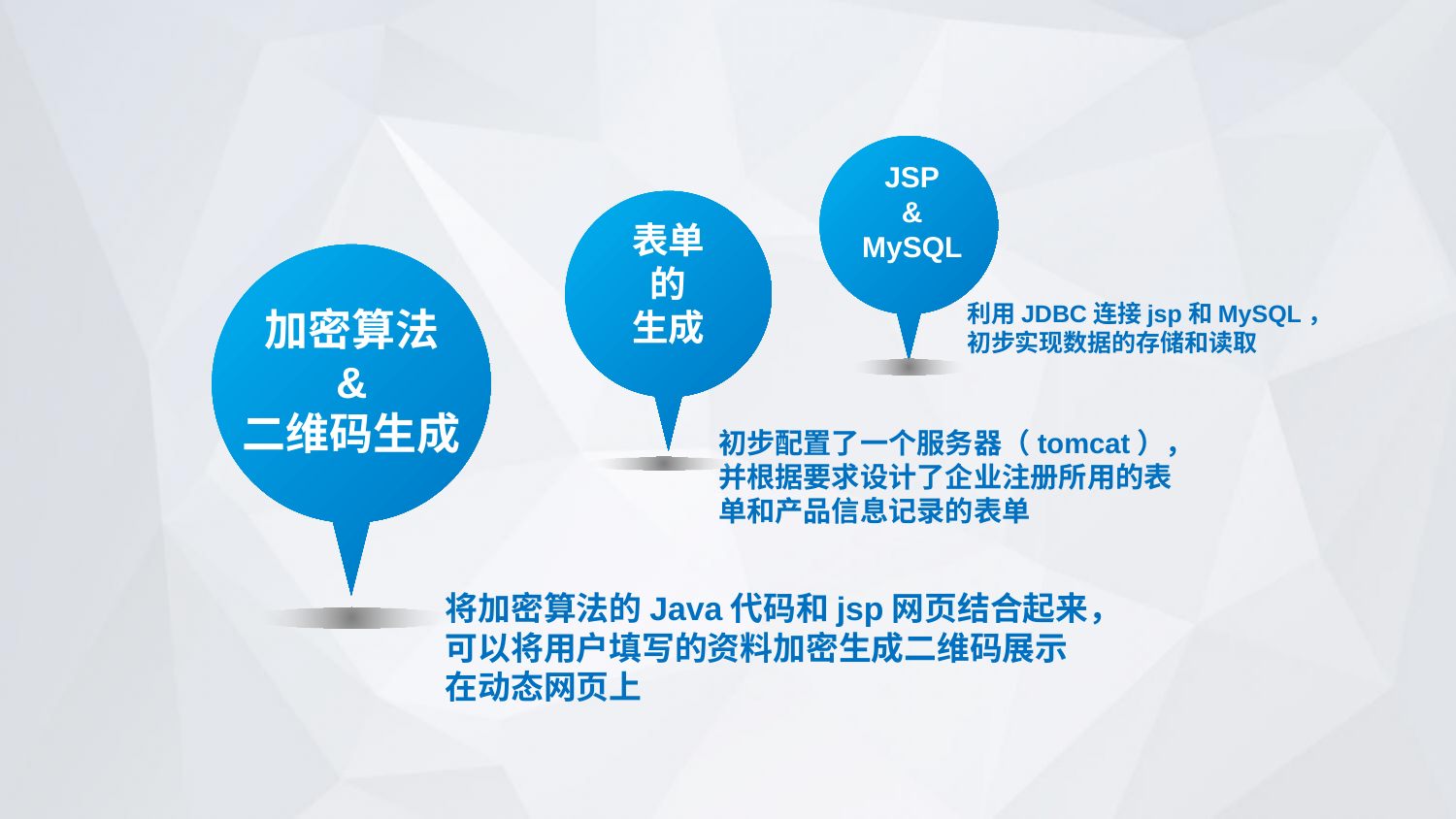

JSP
&
MySQL

表单
的
生成

加密算法
&
二维码生成

利用JDBC连接jsp和MySQL，
初步实现数据的存储和读取
初步配置了一个服务器（tomcat），
并根据要求设计了企业注册所用的表
单和产品信息记录的表单
将加密算法的Java代码和jsp网页结合起来，
可以将用户填写的资料加密生成二维码展示
在动态网页上